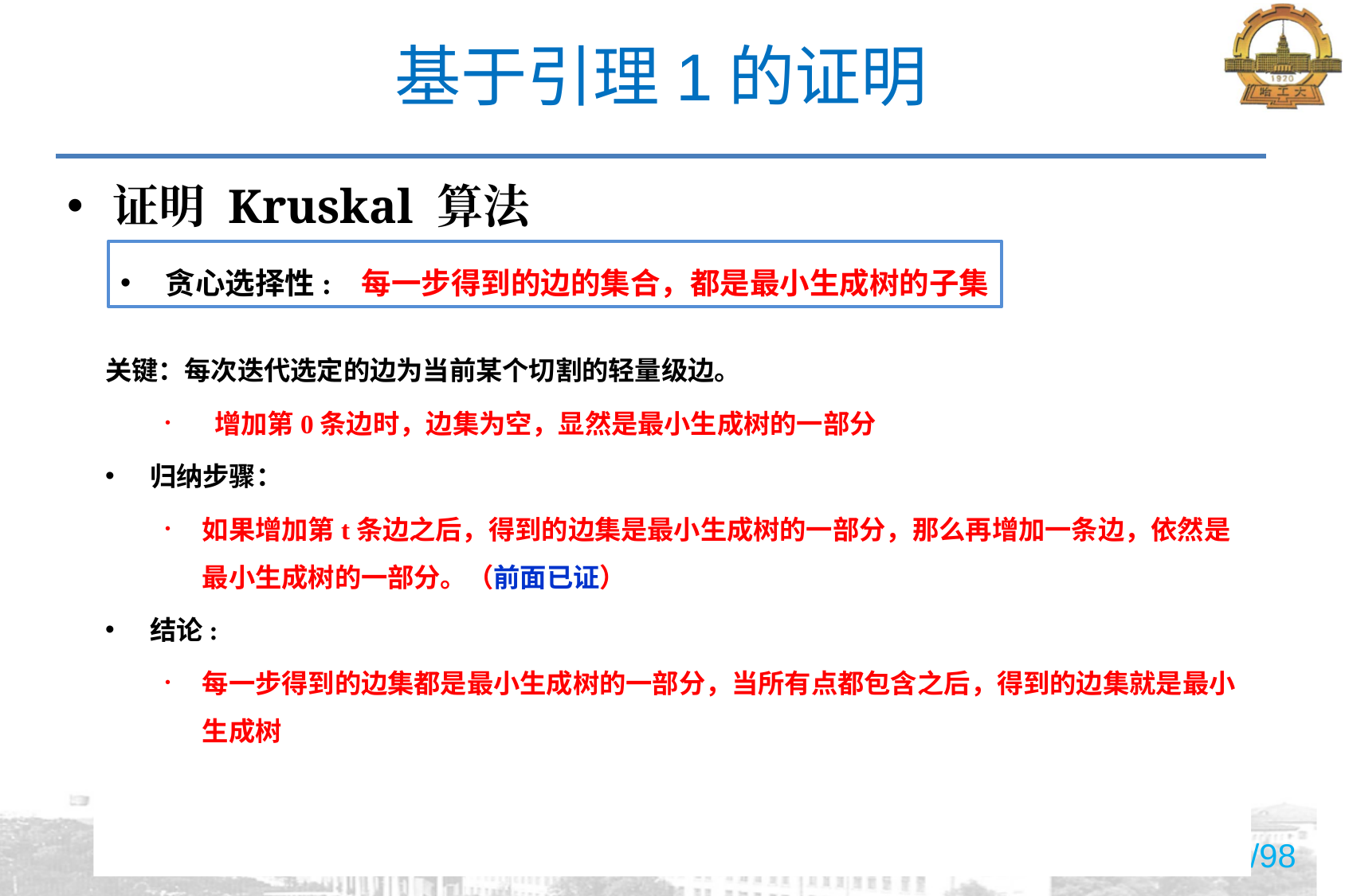

# 基于引理1的证明
证明 Kruskal 算法
贪心选择性:   每一步得到的边的集合，都是最小生成树的子集
关键：每次迭代选定的边为当前某个切割的轻量级边。
 增加第0条边时，边集为空，显然是最小生成树的一部分
归纳步骤：
如果增加第t条边之后，得到的边集是最小生成树的一部分，那么再增加一条边，依然是最小生成树的一部分。（前面已证）
结论:
每一步得到的边集都是最小生成树的一部分，当所有点都包含之后，得到的边集就是最小生成树